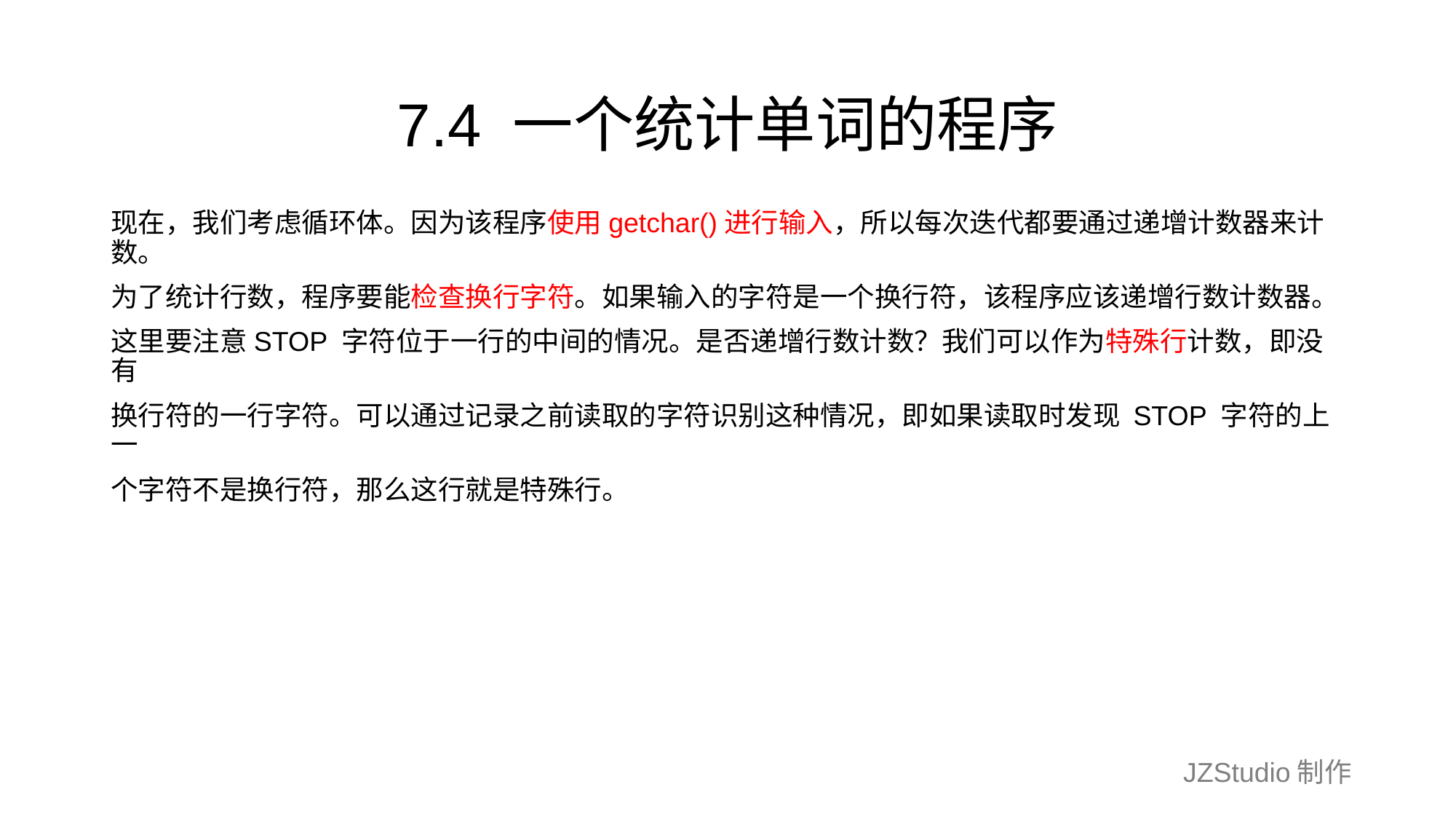

# 7.4 一个统计单词的程序
现在，我们考虑循环体。因为该程序使用getchar()进行输入，所以每次迭代都要通过递增计数器来计数。
为了统计行数，程序要能检查换行字符。如果输入的字符是一个换行符，该程序应该递增行数计数器。
这里要注意STOP 字符位于一行的中间的情况。是否递增行数计数？我们可以作为特殊行计数，即没有
换行符的一行字符。可以通过记录之前读取的字符识别这种情况，即如果读取时发现 STOP 字符的上一
个字符不是换行符，那么这行就是特殊行。